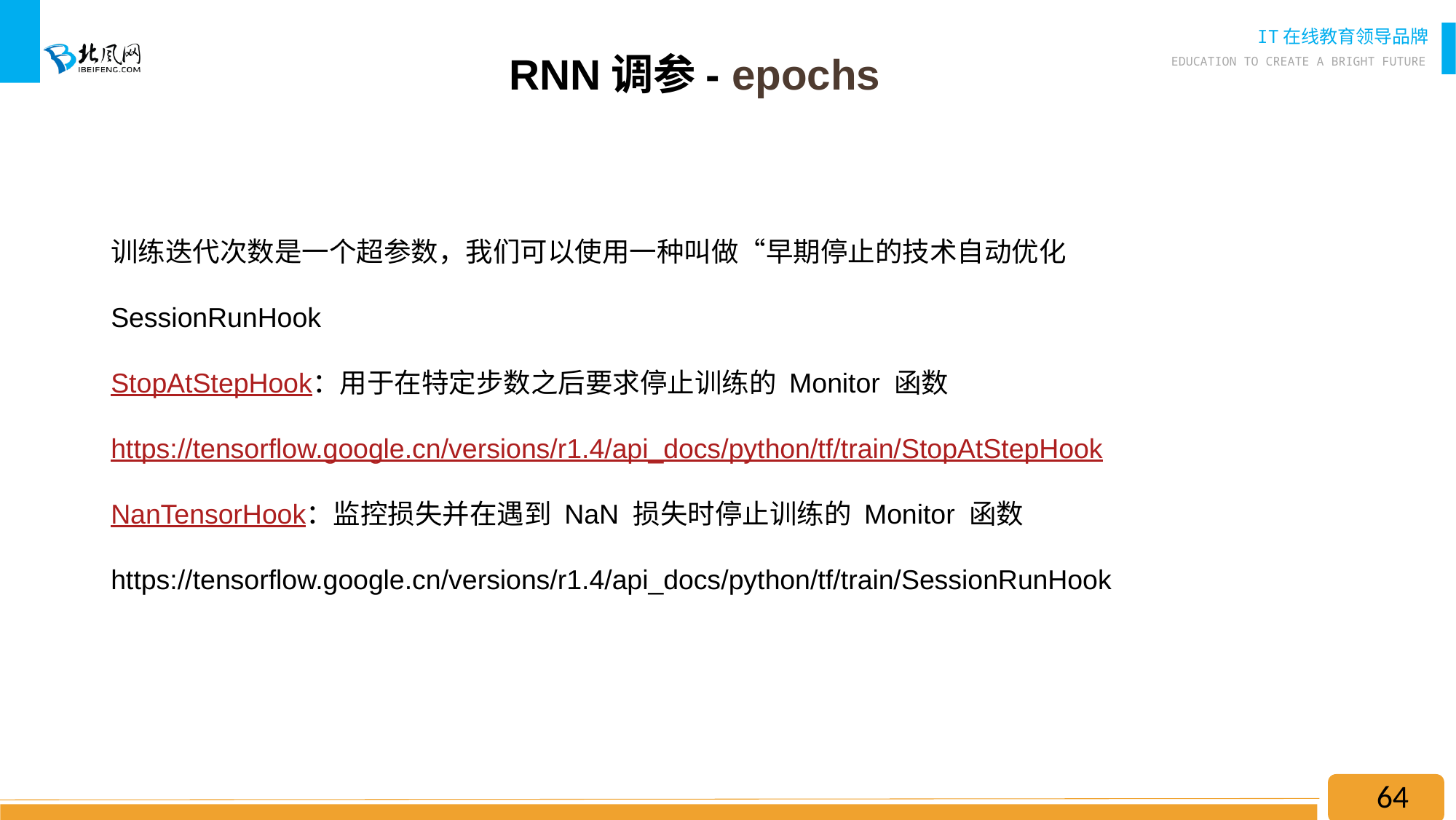

RNN调参- epochs
训练迭代次数是一个超参数，我们可以使用一种叫做“早期停止的技术自动优化

SessionRunHook

StopAtStepHook：用于在特定步数之后要求停止训练的 Monitor 函数

https://tensorflow.google.cn/versions/r1.4/api_docs/python/tf/train/StopAtStepHook

NanTensorHook：监控损失并在遇到 NaN 损失时停止训练的 Monitor 函数

https://tensorflow.google.cn/versions/r1.4/api_docs/python/tf/train/SessionRunHook